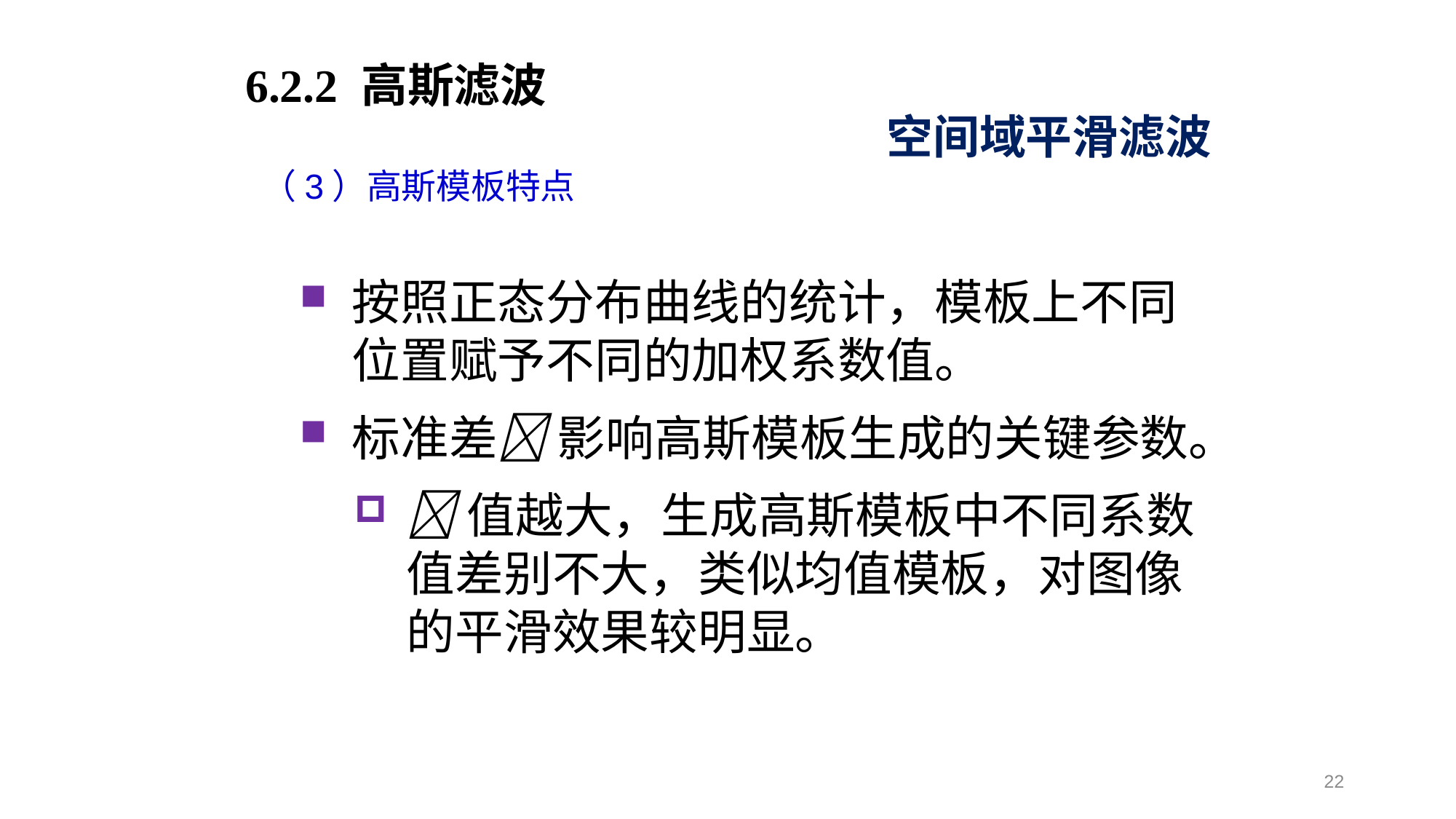

6.2.2 高斯滤波
空间域平滑滤波
（3）高斯模板特点
按照正态分布曲线的统计，模板上不同位置赋予不同的加权系数值。
标准差σ 影响高斯模板生成的关键参数。
σ值越大，生成高斯模板中不同系数值差别不大，类似均值模板，对图像的平滑效果较明显。
22